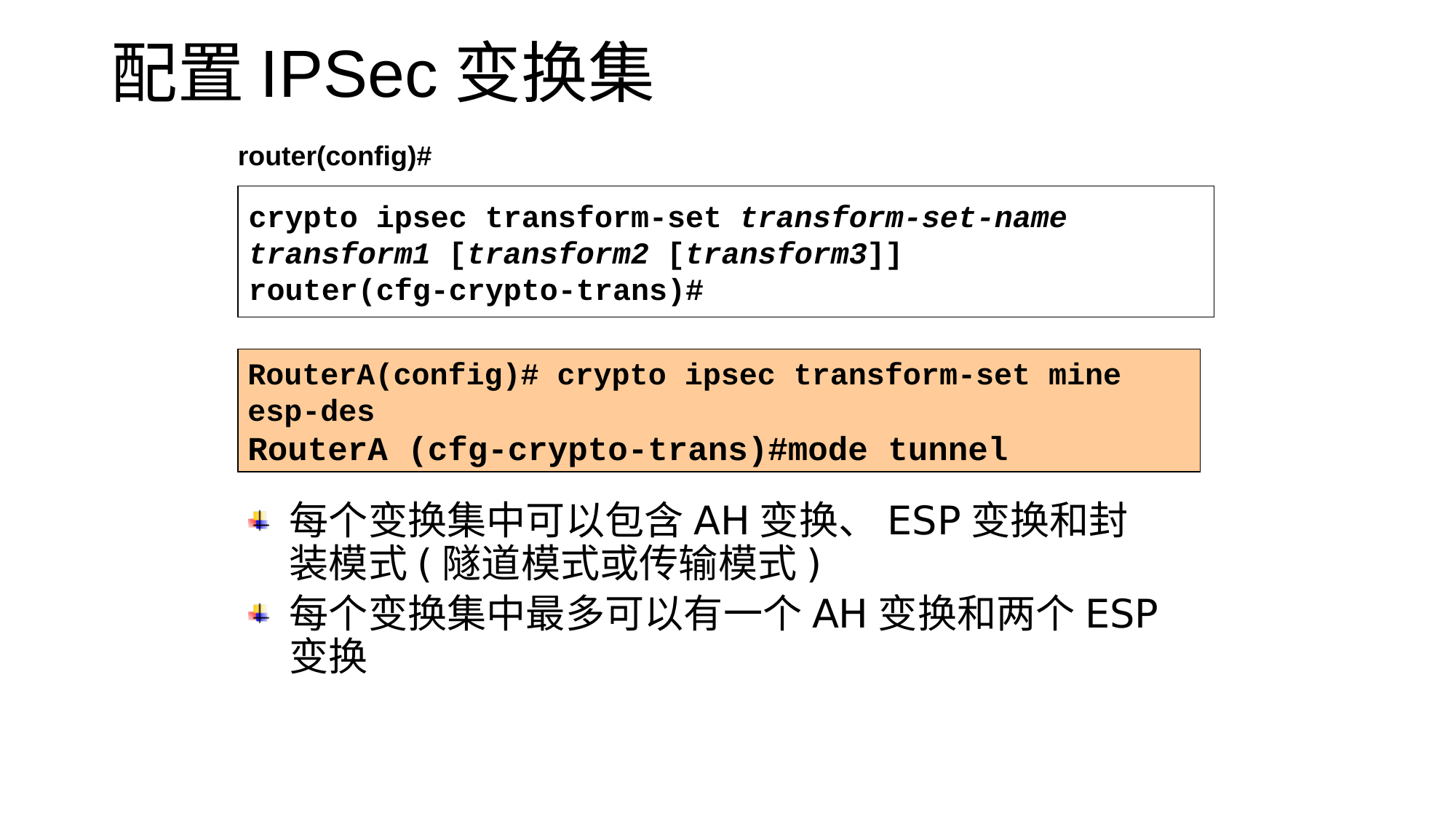

# 配置IPSec变换集
router(config)#
crypto ipsec transform-set transform-set-name transform1 [transform2 [transform3]]
router(cfg-crypto-trans)#
RouterA(config)# crypto ipsec transform-set mine esp-des
RouterA (cfg-crypto-trans)#mode tunnel
每个变换集中可以包含AH变换、ESP变换和封装模式(隧道模式或传输模式)
每个变换集中最多可以有一个AH变换和两个ESP变换